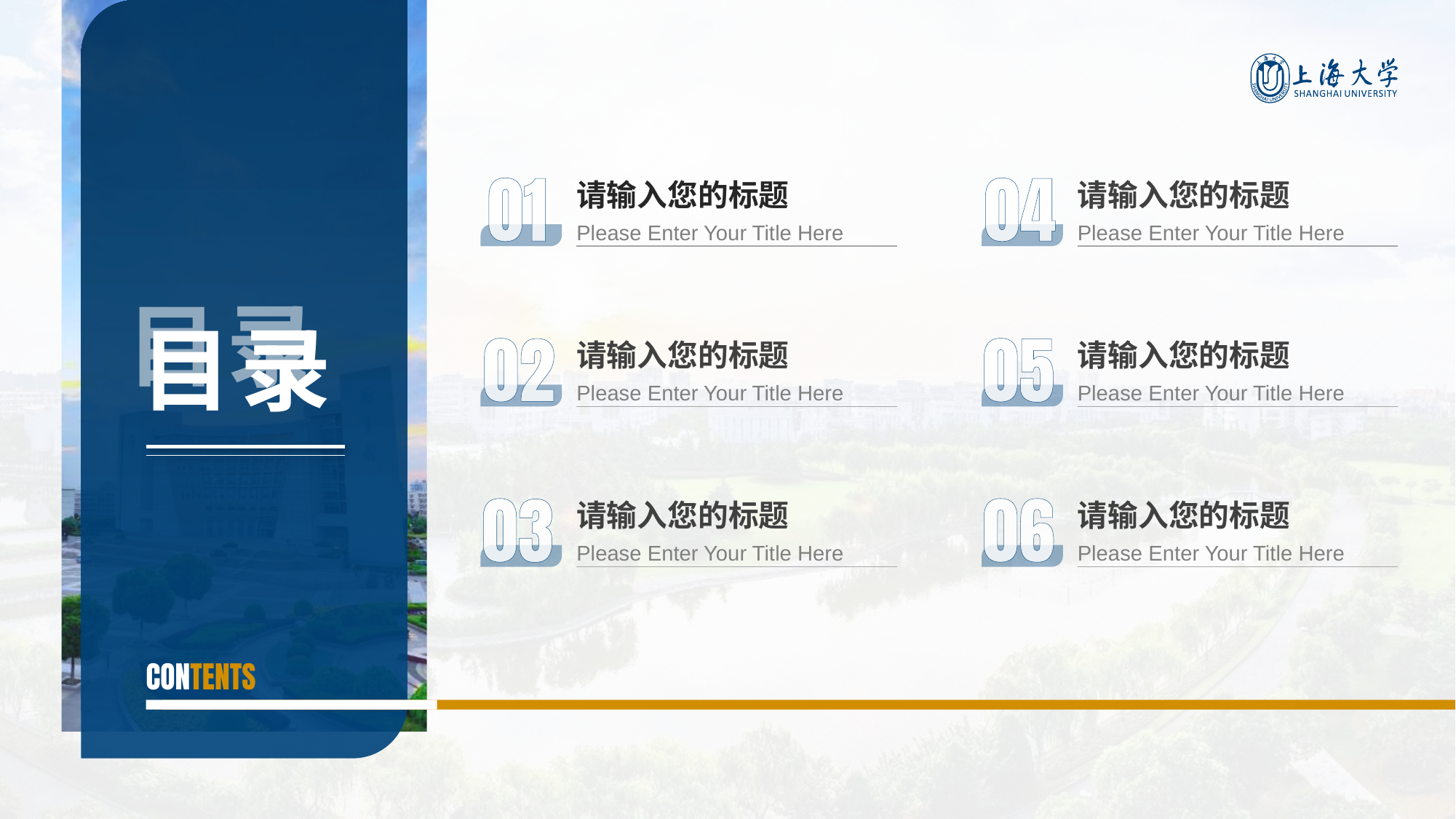

右键单击左侧缩略图→版式→选择【目录2-1】
01
04
请输入您的标题
请输入您的标题
Please Enter Your Title Here
Please Enter Your Title Here
# 目录
02
05
请输入您的标题
请输入您的标题
Please Enter Your Title Here
Please Enter Your Title Here
03
06
请输入您的标题
请输入您的标题
Please Enter Your Title Here
Please Enter Your Title Here